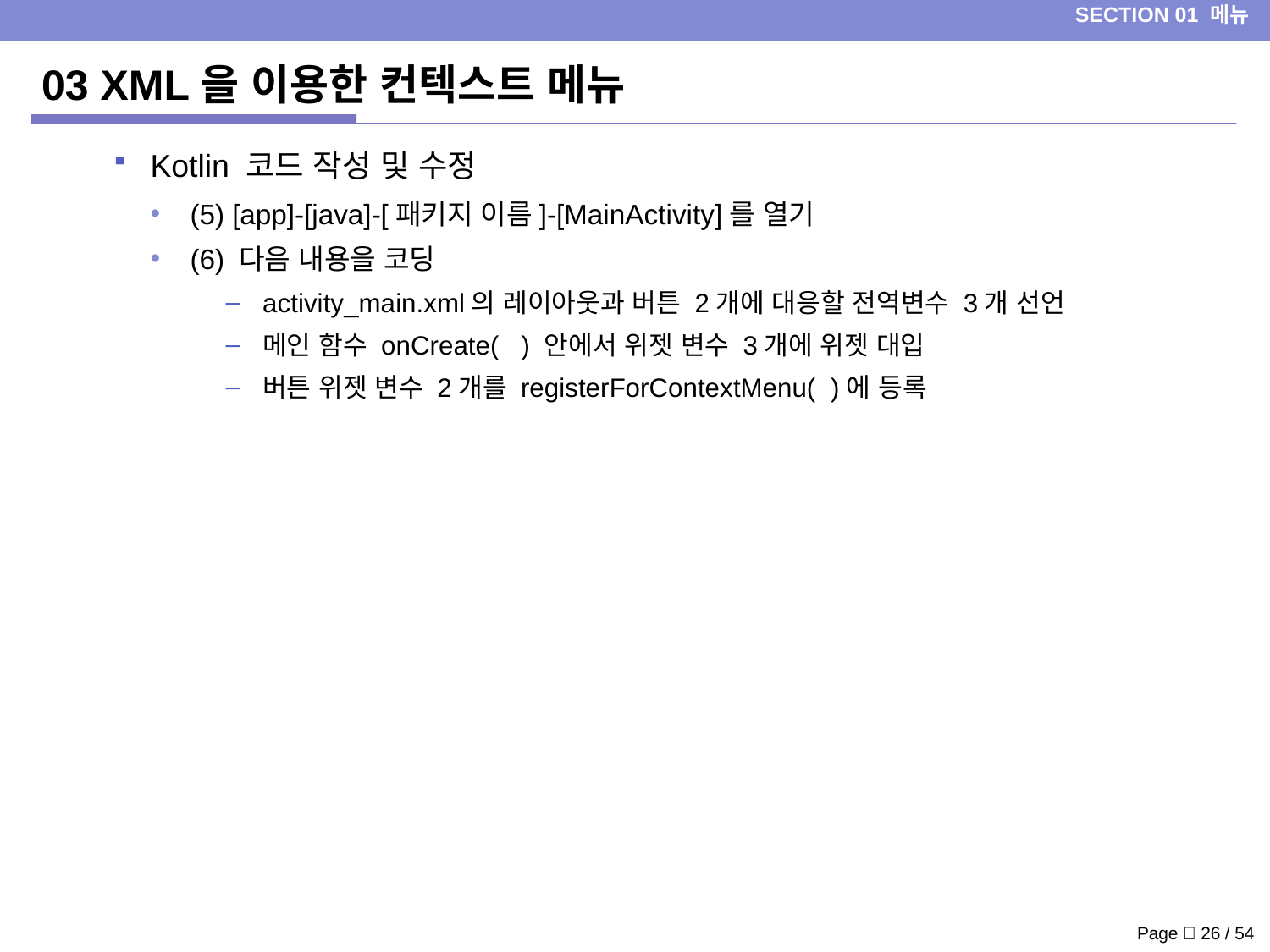

SECTION 01 메뉴
# 03 XML을 이용한 컨텍스트 메뉴
Kotlin 코드 작성 및 수정
(5) [app]-[java]-[패키지 이름]-[MainActivity]를 열기
(6) 다음 내용을 코딩
activity_main.xml의 레이아웃과 버튼 2개에 대응할 전역변수 3개 선언
메인 함수 onCreate(   ) 안에서 위젯 변수 3개에 위젯 대입
버튼 위젯 변수 2개를 registerForContextMenu(  )에 등록